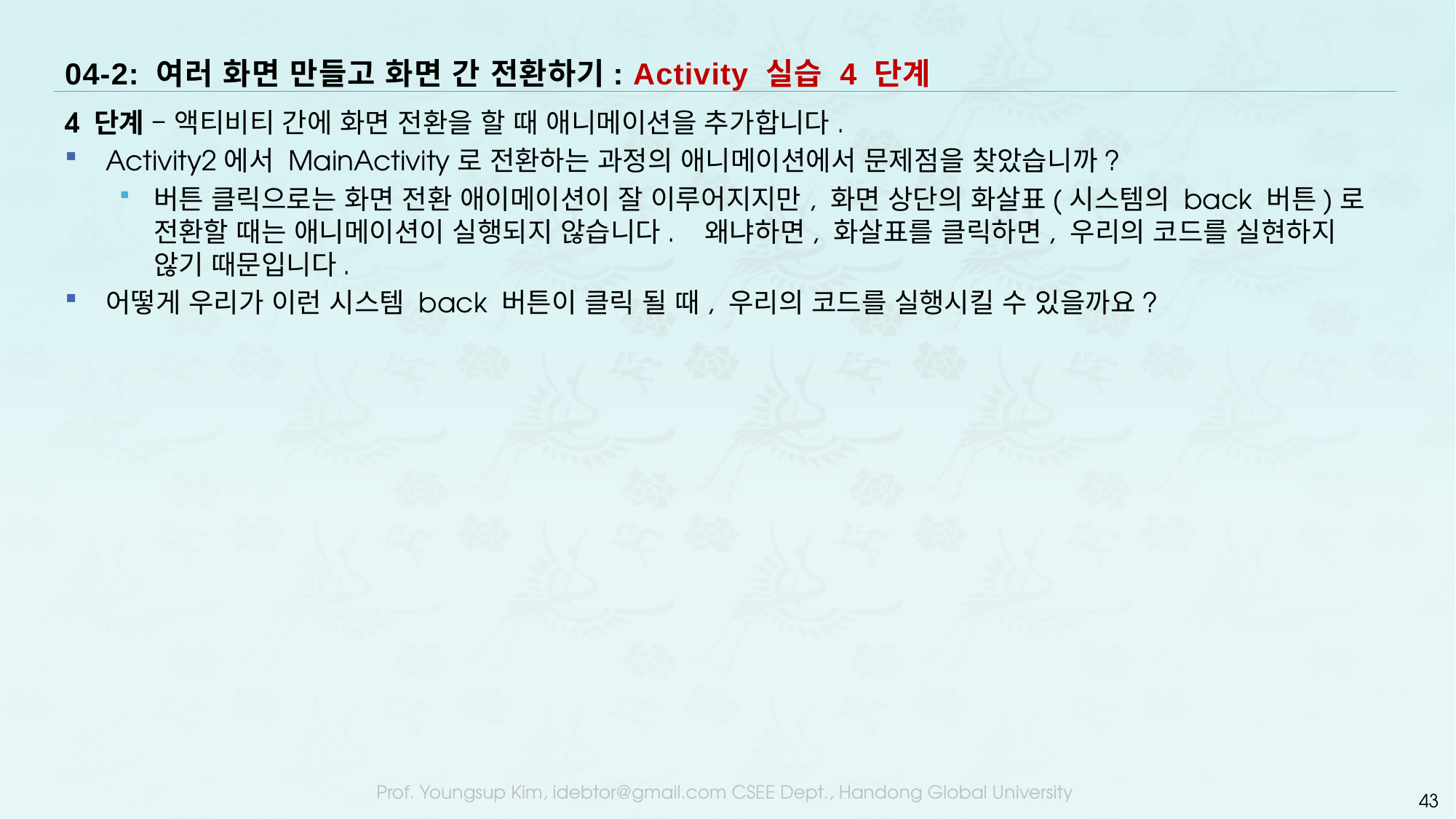

# 04-2: 여러 화면 만들고 화면 간 전환하기: Activity 실습 4 단계
4 단계 – 액티비티 간에 화면 전환을 할 때 애니메이션을 추가합니다.
Activity2에서 MainActivity로 전환하는 과정의 애니메이션에서 문제점을 찾았습니까?
버튼 클릭으로는 화면 전환 애이메이션이 잘 이루어지지만, 화면 상단의 화살표(시스템의 back 버튼)로 전환할 때는 애니메이션이 실행되지 않습니다.   왜냐하면, 화살표를 클릭하면, 우리의 코드를 실현하지 않기 때문입니다.
어떻게 우리가 이런 시스템 back 버튼이 클릭 될 때, 우리의 코드를 실행시킬 수 있을까요?
43